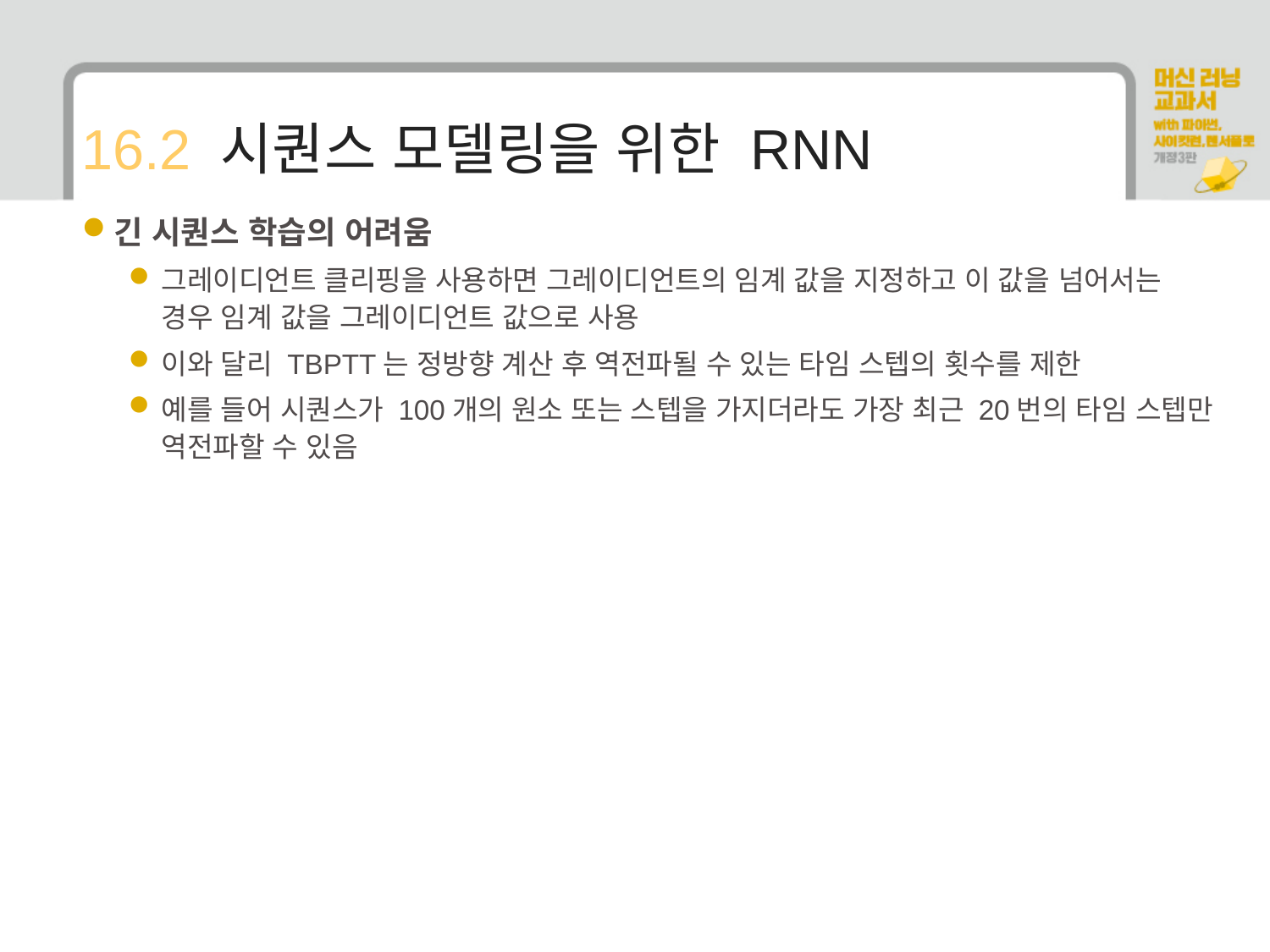

# 16.2 시퀀스 모델링을 위한 RNN
긴 시퀀스 학습의 어려움
그레이디언트 클리핑을 사용하면 그레이디언트의 임계 값을 지정하고 이 값을 넘어서는 경우 임계 값을 그레이디언트 값으로 사용
이와 달리 TBPTT는 정방향 계산 후 역전파될 수 있는 타임 스텝의 횟수를 제한
예를 들어 시퀀스가 100개의 원소 또는 스텝을 가지더라도 가장 최근 20번의 타임 스텝만 역전파할 수 있음